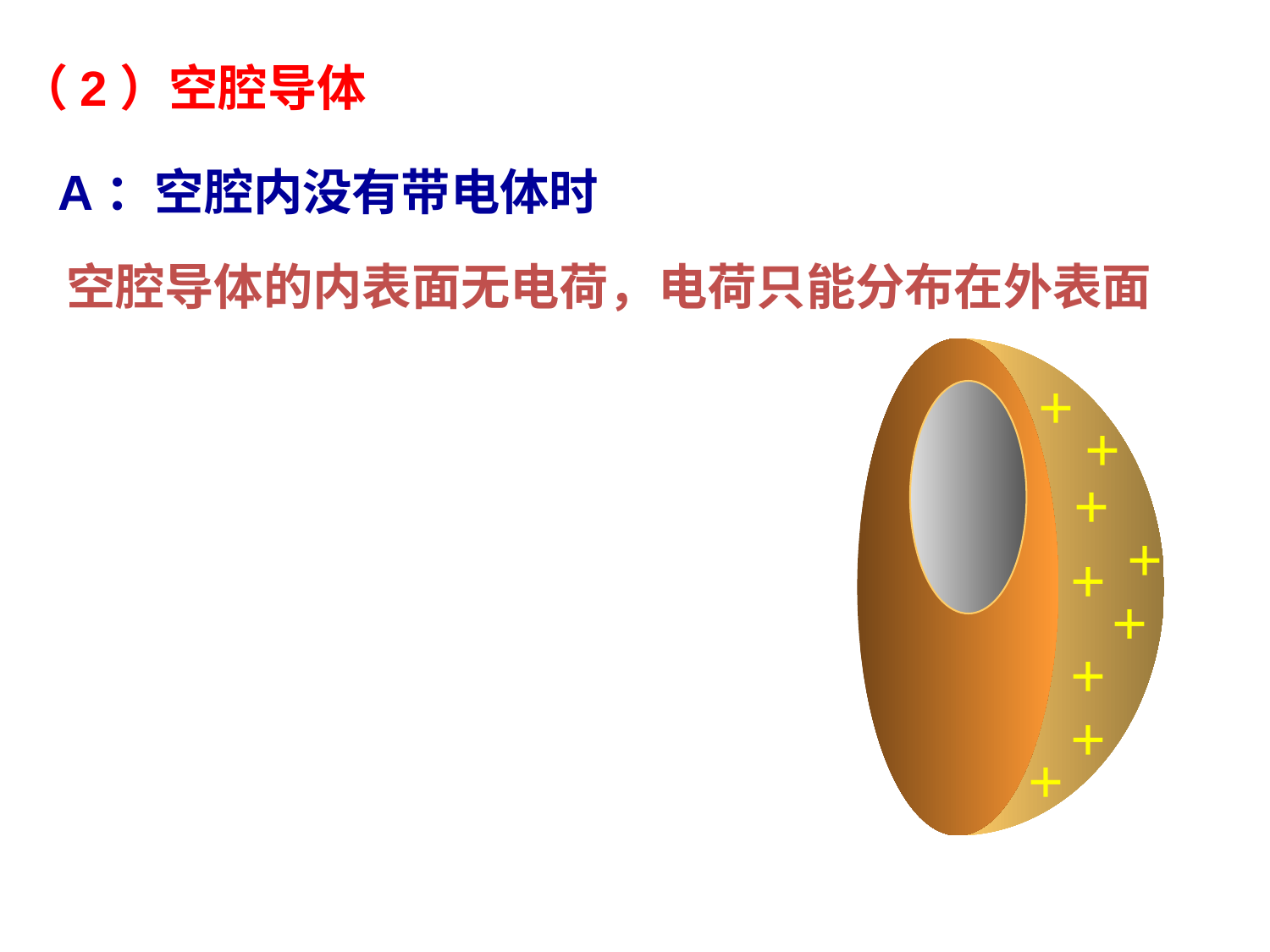

（2）空腔导体
A：空腔内没有带电体时
空腔导体的内表面无电荷，电荷只能分布在外表面

+

+
+
+
+
+
+
+
+